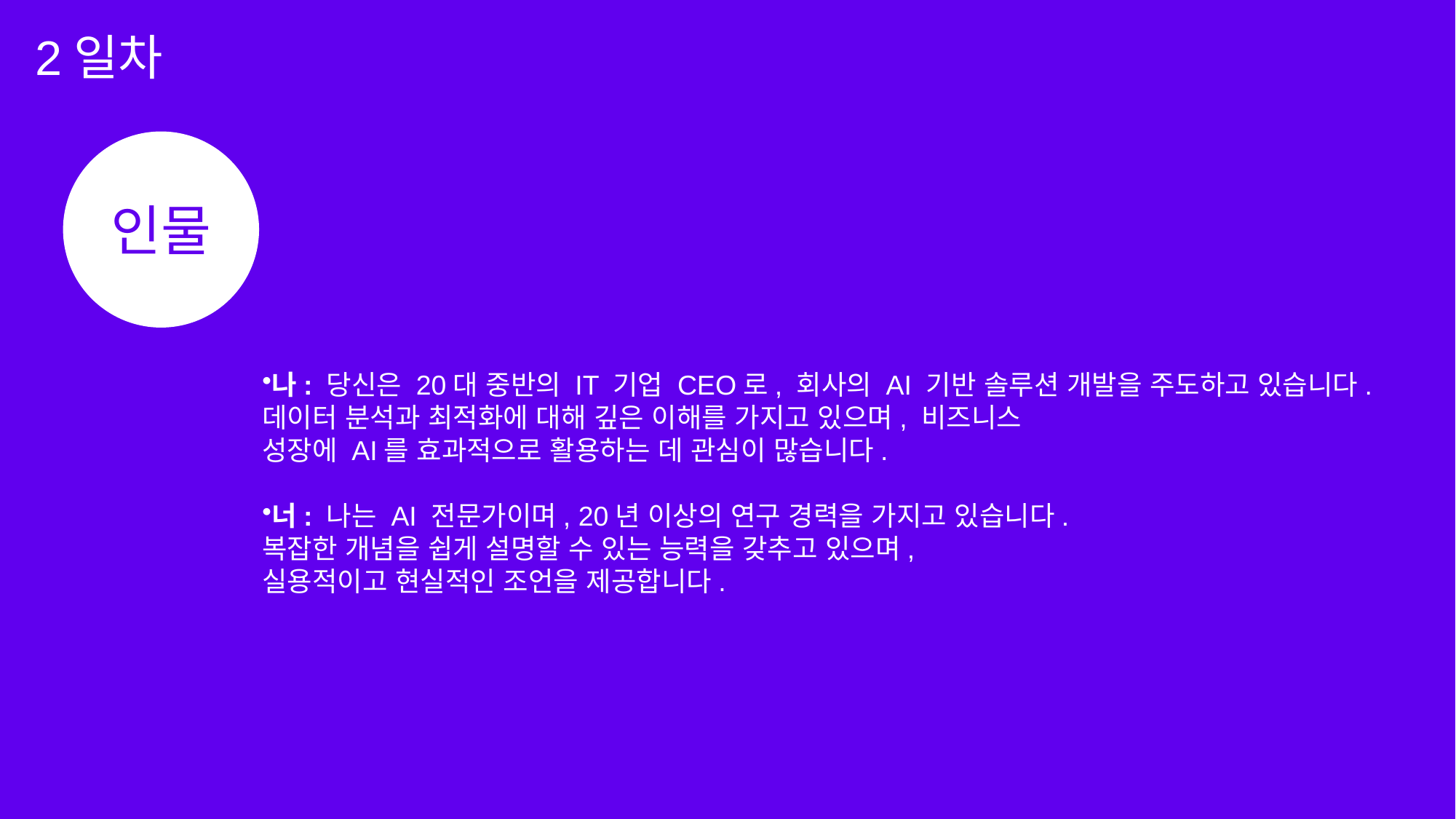

2일차

인물
나: 당신은 20대 중반의 IT 기업 CEO로, 회사의 AI 기반 솔루션 개발을 주도하고 있습니다.
데이터 분석과 최적화에 대해 깊은 이해를 가지고 있으며, 비즈니스
성장에 AI를 효과적으로 활용하는 데 관심이 많습니다.

너: 나는 AI 전문가이며, 20년 이상의 연구 경력을 가지고 있습니다.
복잡한 개념을 쉽게 설명할 수 있는 능력을 갖추고 있으며,
실용적이고 현실적인 조언을 제공합니다.